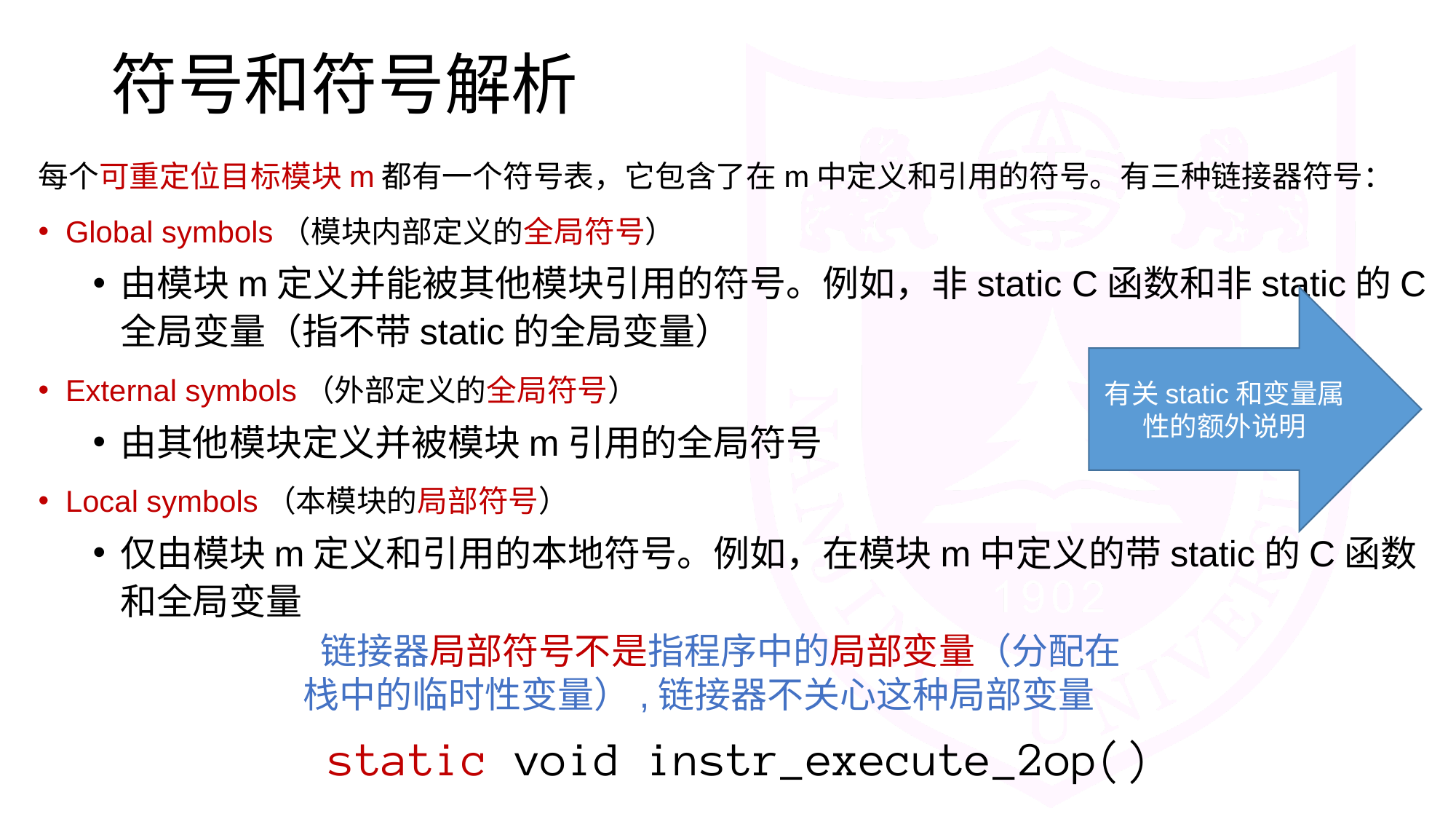

# 符号和符号解析
每个可重定位目标模块m都有一个符号表，它包含了在m中定义和引用的符号。有三种链接器符号：
Global symbols（模块内部定义的全局符号）
由模块m定义并能被其他模块引用的符号。例如，非static C函数和非static的C全局变量（指不带static的全局变量）
External symbols（外部定义的全局符号）
由其他模块定义并被模块m引用的全局符号
Local symbols（本模块的局部符号）
仅由模块m定义和引用的本地符号。例如，在模块m中定义的带static的C函数和全局变量
有关static和变量属性的额外说明
 链接器局部符号不是指程序中的局部变量（分配在栈中的临时性变量）,链接器不关心这种局部变量
static void instr_execute_2op()